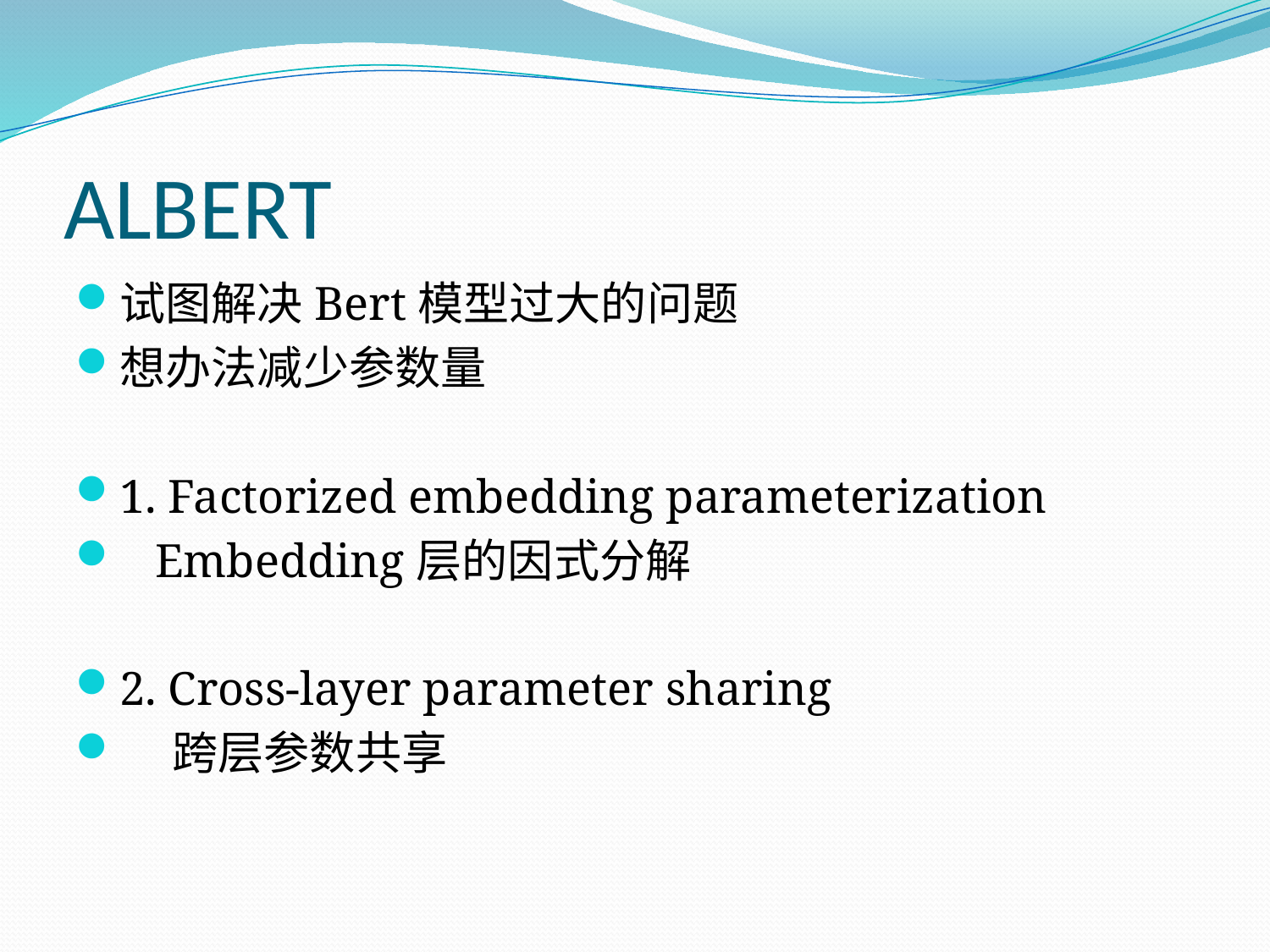

# ALBERT
试图解决Bert模型过大的问题
想办法减少参数量

1. Factorized embedding parameterization
   Embedding层的因式分解

2. Cross-layer parameter sharing
    跨层参数共享